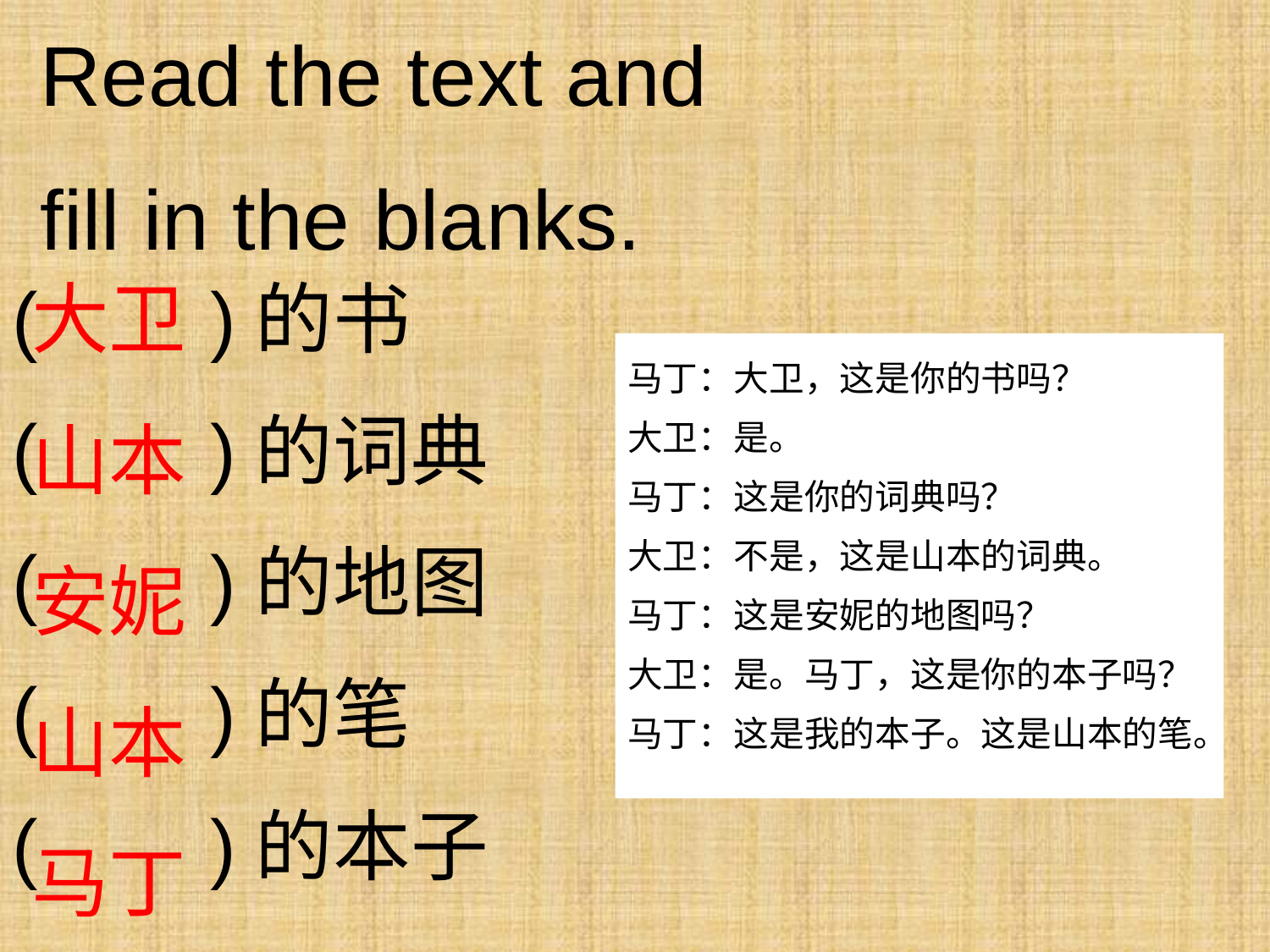

Read the text and
fill in the blanks.

大卫
(        )的书
(        )的词典
(        )的地图
(        )的笔
(        )的本子

马丁：大卫，这是你的书吗？
大卫：是。
马丁：这是你的词典吗？
大卫：不是，这是山本的词典。
马丁：这是安妮的地图吗？
大卫：是。马丁，这是你的本子吗？
马丁：这是我的本子。这是山本的笔。

山本
安妮
山本
马丁